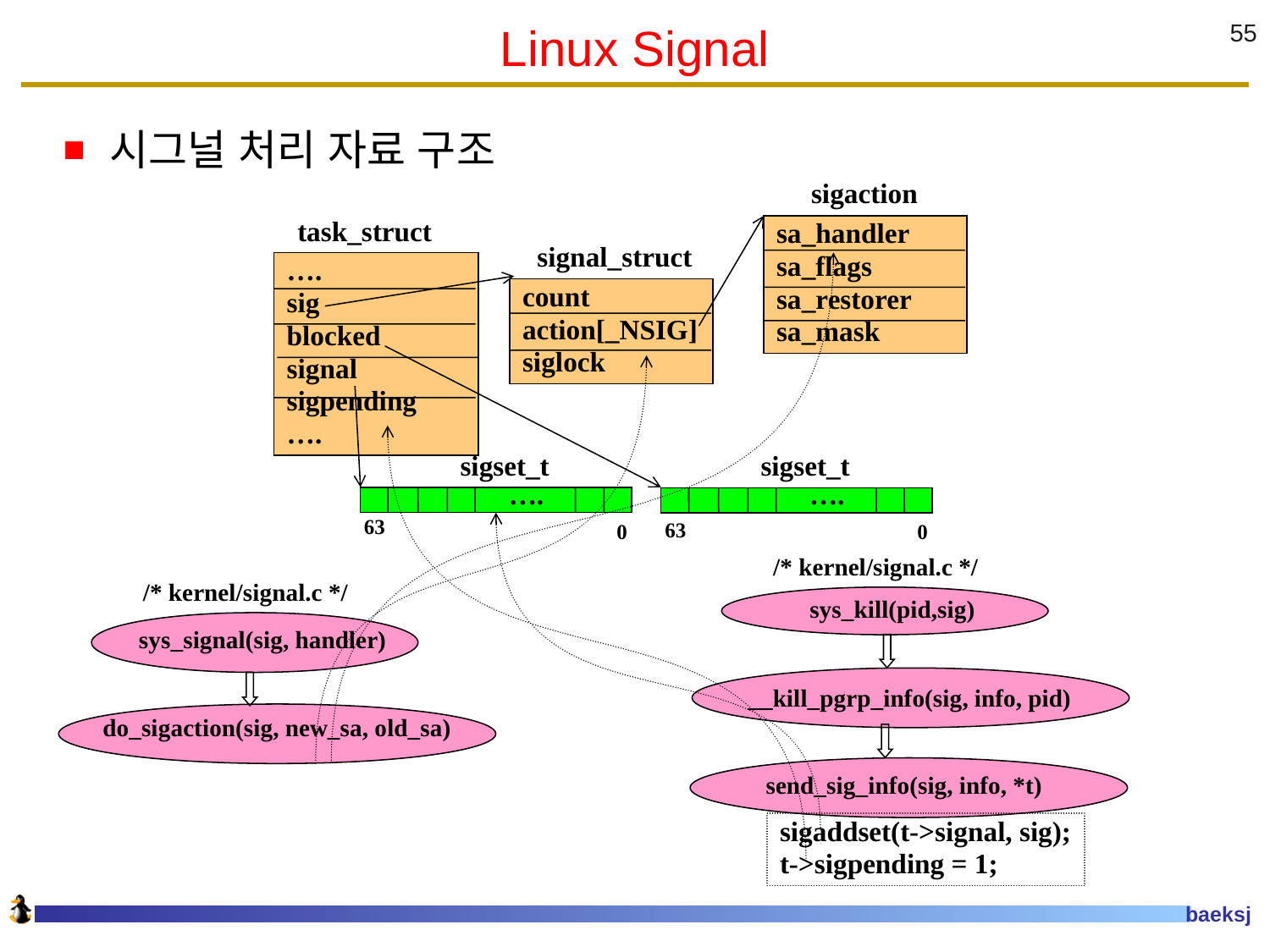

# Linux Signal
55
시그널 처리 자료 구조

sigaction

task_struct

sa_handler
sa_flags
sa_restorer
sa_mask
signal_struct

….
sig
blocked
signal
sigpending
….

count
action[_NSIG]
siglock

sigset_t
sigset_t
….
….

63
63
0
0
/* kernel/signal.c */
/* kernel/signal.c */

sys_kill(pid,sig)

sys_signal(sig, handler)

__kill_pgrp_info(sig, info, pid)

do_sigaction(sig, new_sa, old_sa)

     send_sig_info(sig, info, *t)
sigaddset(t->signal, sig);
t->sigpending = 1;